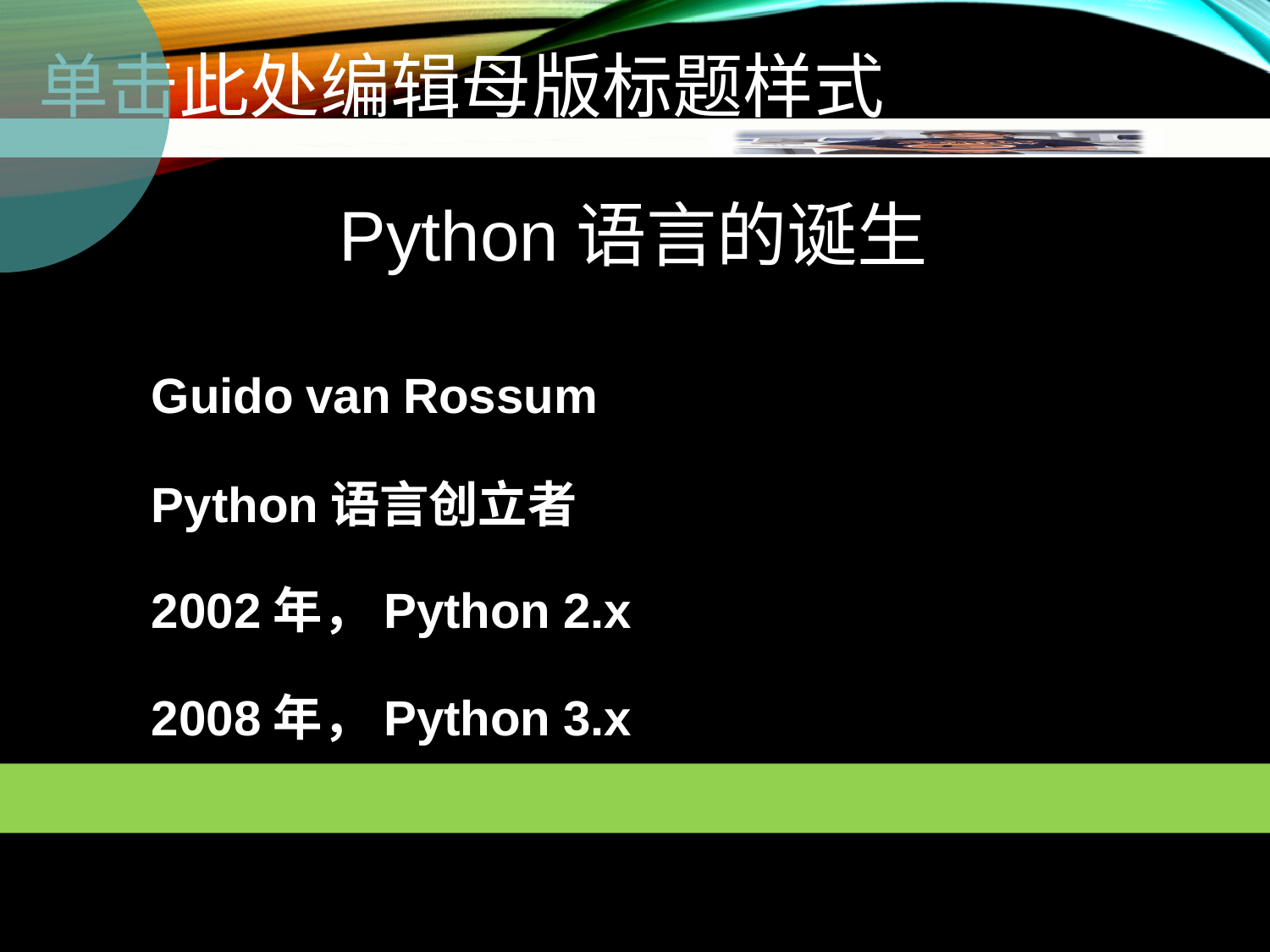

Python语言的诞生
Guido van Rossum
Python语言创立者
2002年，Python 2.x
2008年，Python 3.x